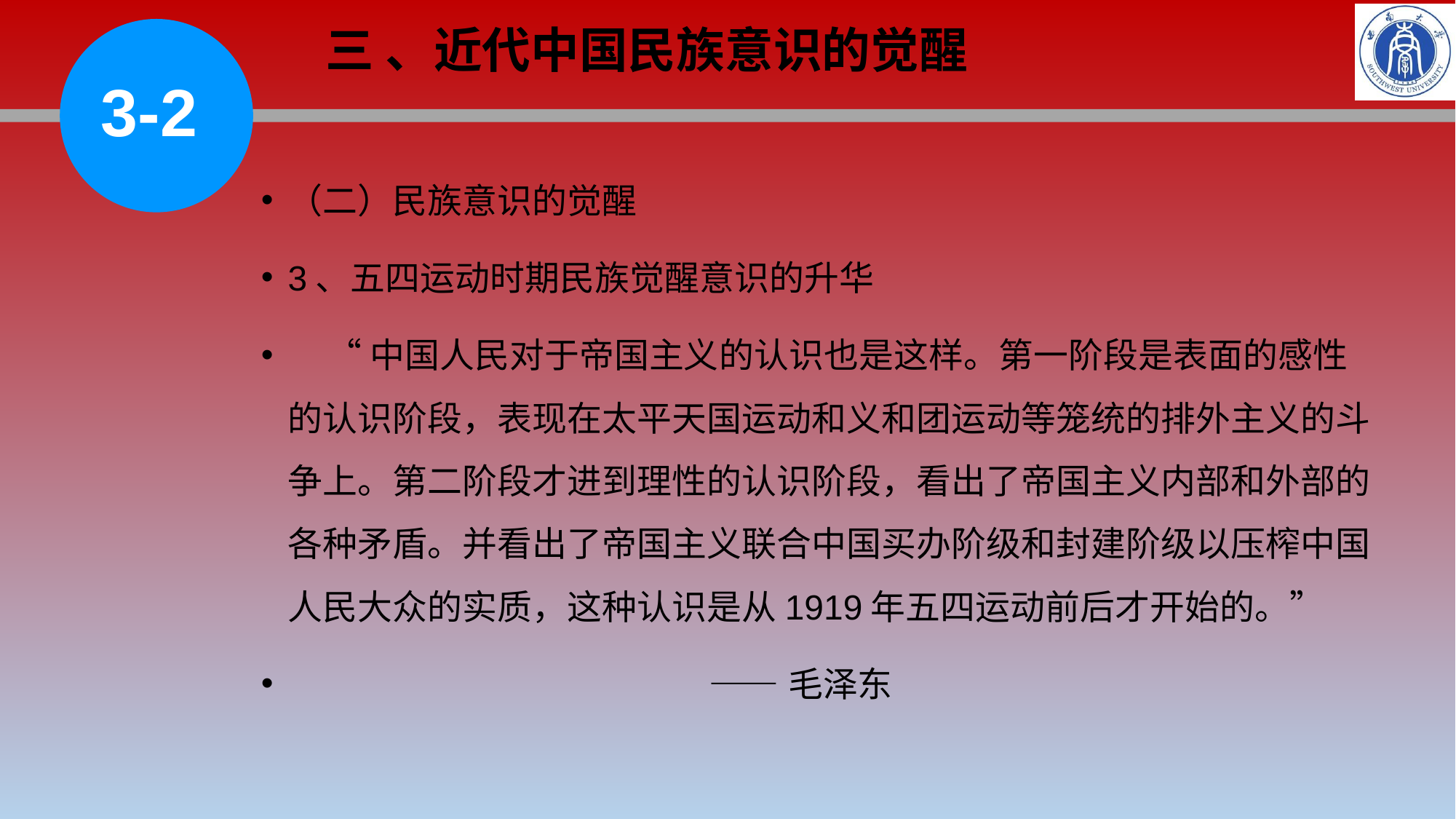

三 、近代中国民族意识的觉醒

3-2
（二）民族意识的觉醒
3、五四运动时期民族觉醒意识的升华
     “中国人民对于帝国主义的认识也是这样。第一阶段是表面的感性的认识阶段，表现在太平天国运动和义和团运动等笼统的排外主义的斗争上。第二阶段才进到理性的认识阶段，看出了帝国主义内部和外部的各种矛盾。并看出了帝国主义联合中国买办阶级和封建阶级以压榨中国人民大众的实质，这种认识是从1919年五四运动前后才开始的。”
                                                      ——毛泽东